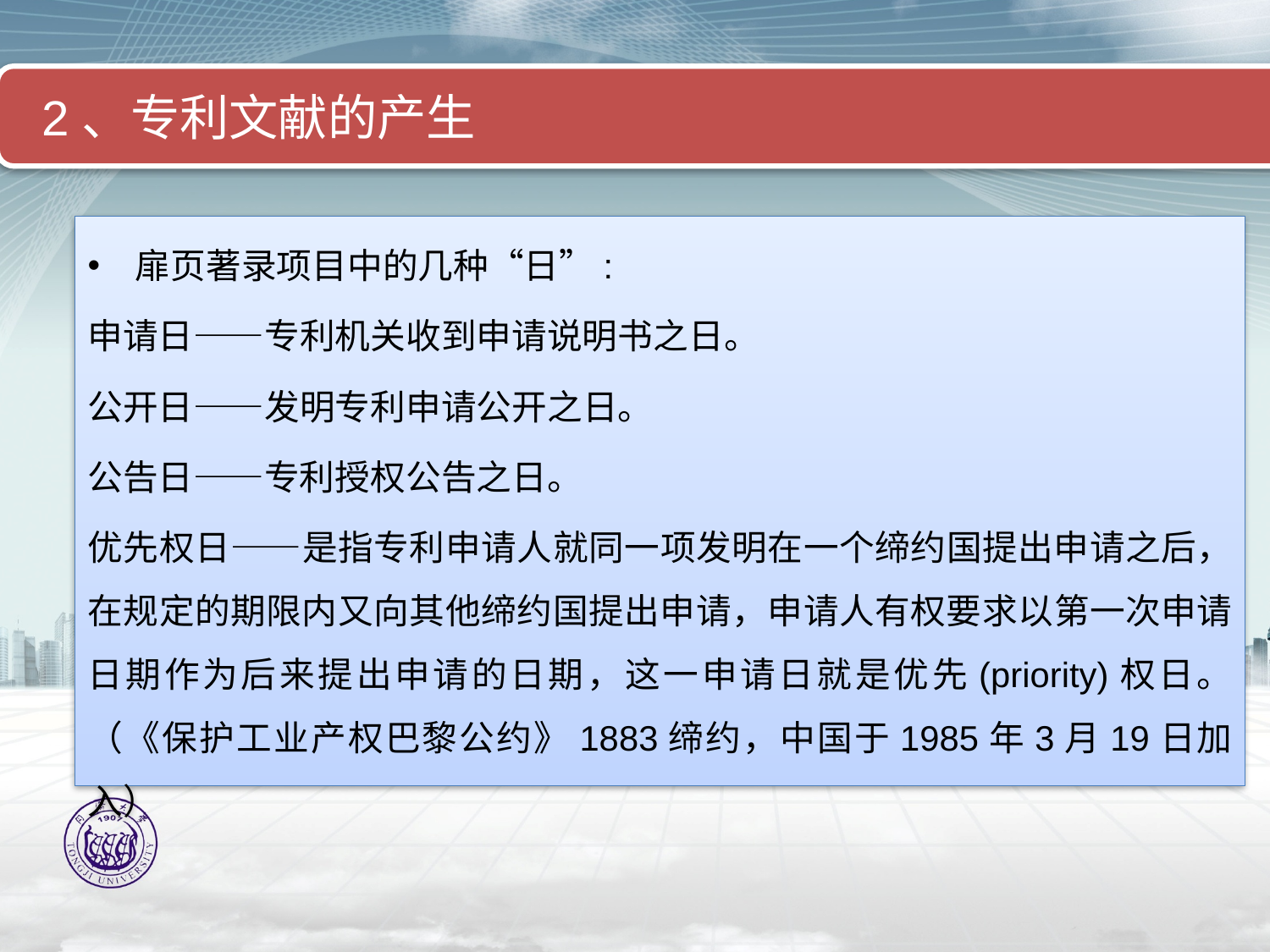

2、专利文献的产生
扉页著录项目中的几种“日”:
申请日——专利机关收到申请说明书之日。
公开日——发明专利申请公开之日。
公告日——专利授权公告之日。
优先权日——是指专利申请人就同一项发明在一个缔约国提出申请之后，在规定的期限内又向其他缔约国提出申请，申请人有权要求以第一次申请日期作为后来提出申请的日期，这一申请日就是优先(priority)权日。 （《保护工业产权巴黎公约》1883缔约，中国于1985年3月19日加入）